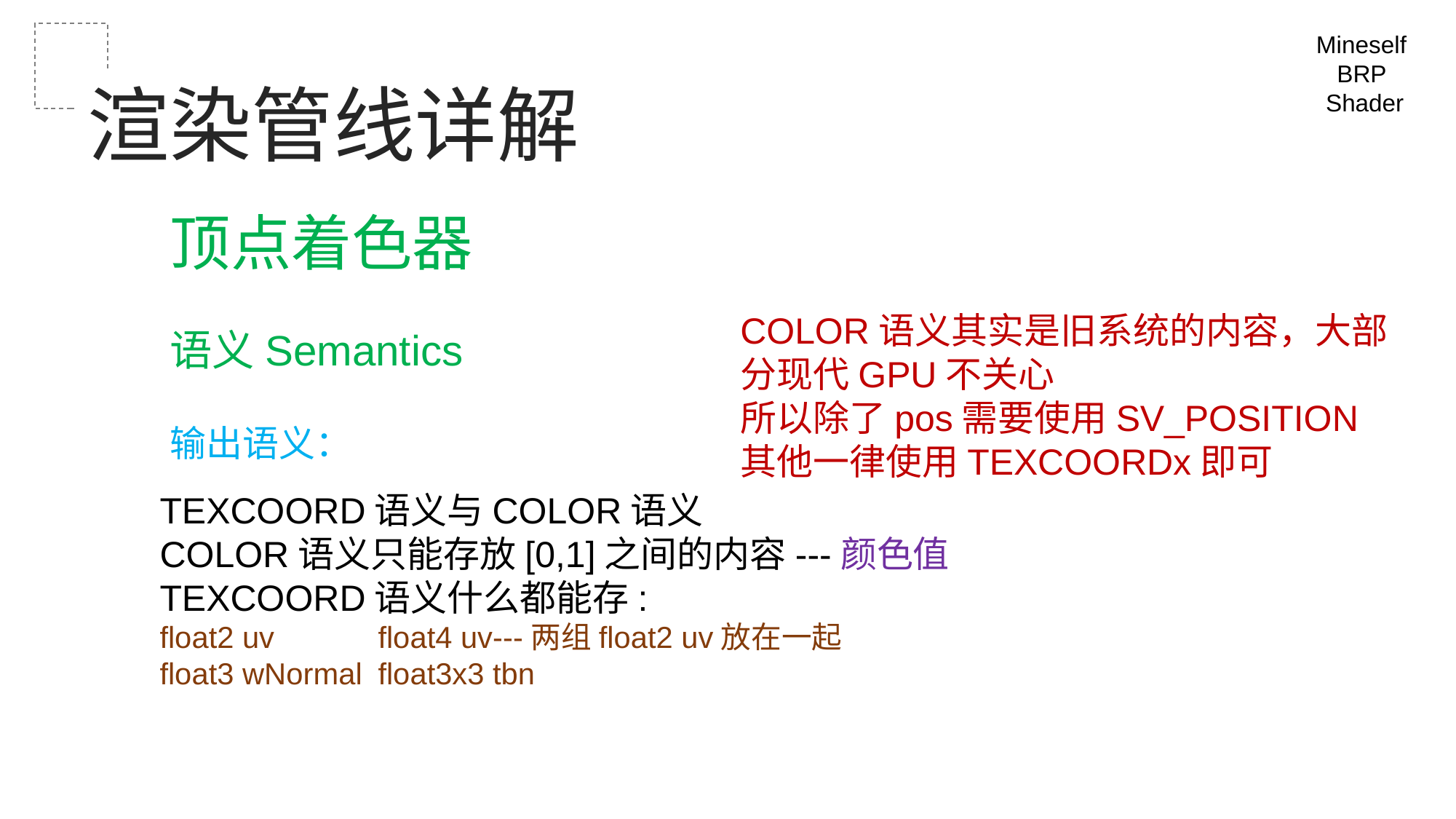

Mineself
BRP
Shader

渲染管线详解
顶点着色器
COLOR语义其实是旧系统的内容，大部分现代GPU不关心
所以除了pos需要使用SV_POSITION其他一律使用TEXCOORDx即可
语义Semantics
输出语义：
TEXCOORD语义与COLOR语义
COLOR语义只能存放[0,1]之间的内容---颜色值
TEXCOORD语义什么都能存:
float2 uv	float4 uv---两组float2 uv放在一起
float3 wNormal 	float3x3 tbn